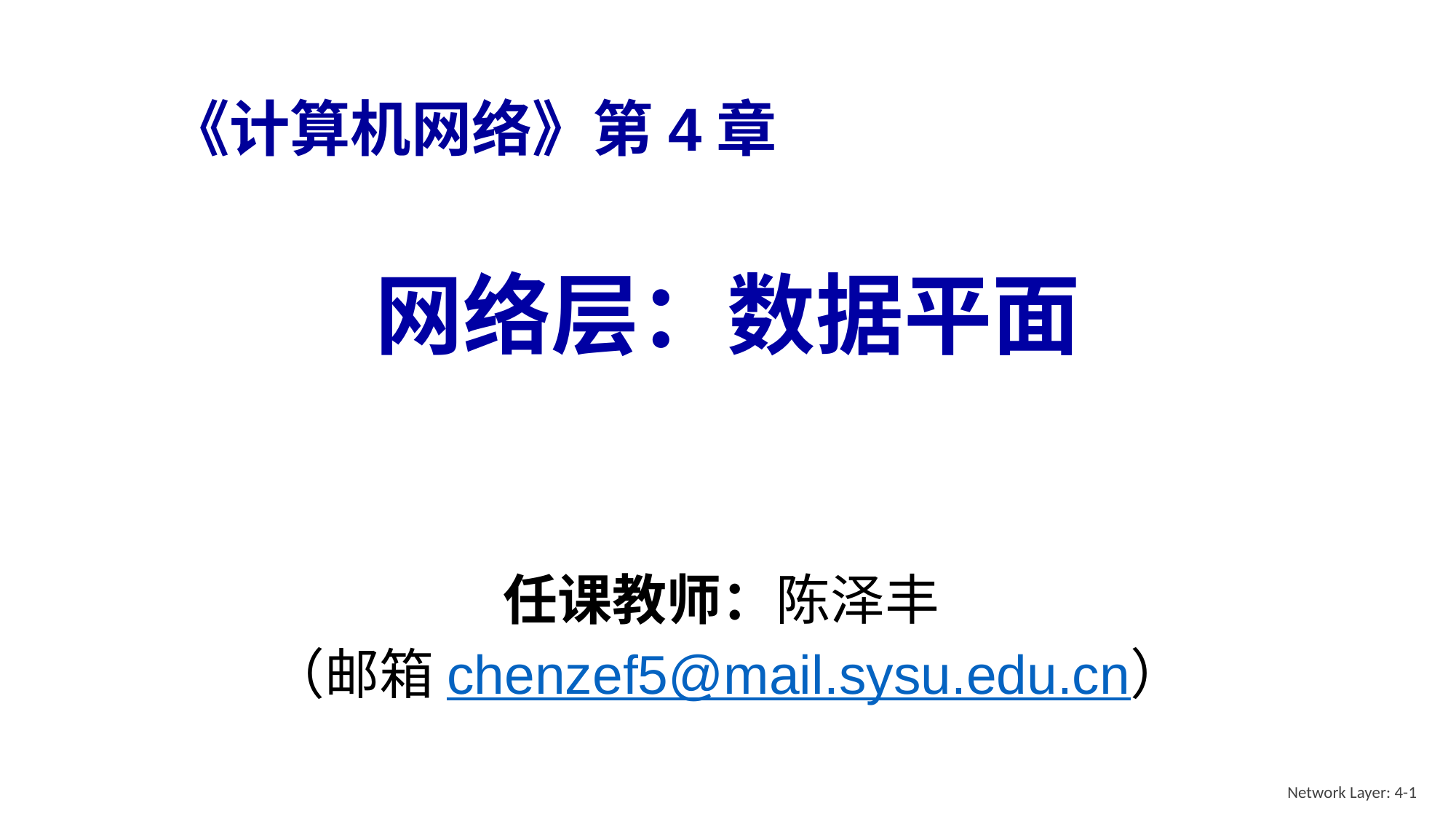

《计算机网络》第4章
网络层：数据平面

任课教师：陈泽丰
（邮箱chenzef5@mail.sysu.edu.cn）
Network Layer: 4-1